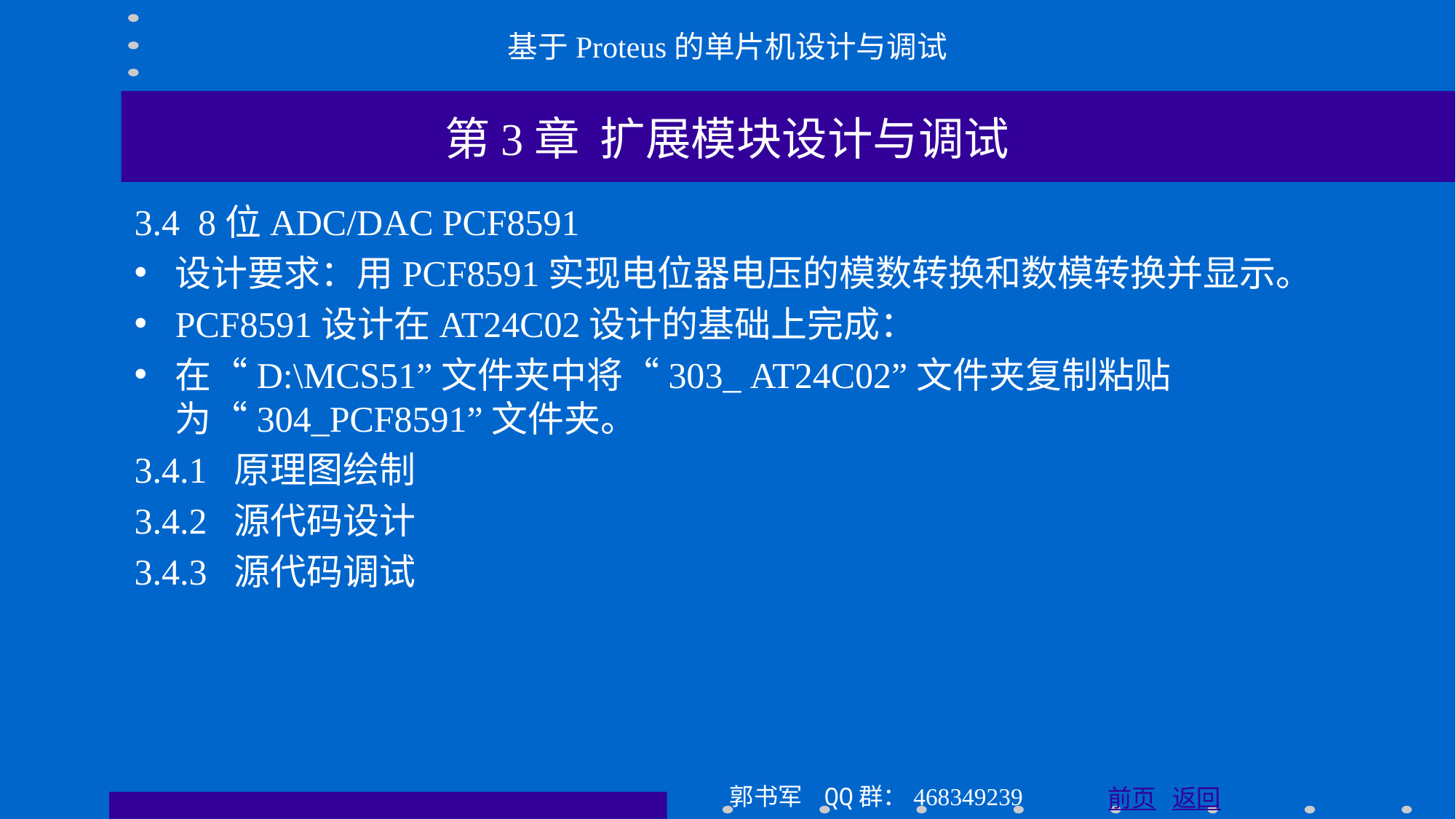

基于Proteus的单片机设计与调试
第3章  扩展模块设计与调试
3.4  8位ADC/DAC PCF8591
设计要求：用PCF8591实现电位器电压的模数转换和数模转换并显示。
PCF8591设计在AT24C02设计的基础上完成：
在“D:\MCS51”文件夹中将“303_ AT24C02”文件夹复制粘贴为“304_PCF8591”文件夹。
3.4.1  原理图绘制
3.4.2  源代码设计
3.4.3  源代码调试

郭书军   QQ群：468349239
前页   返回